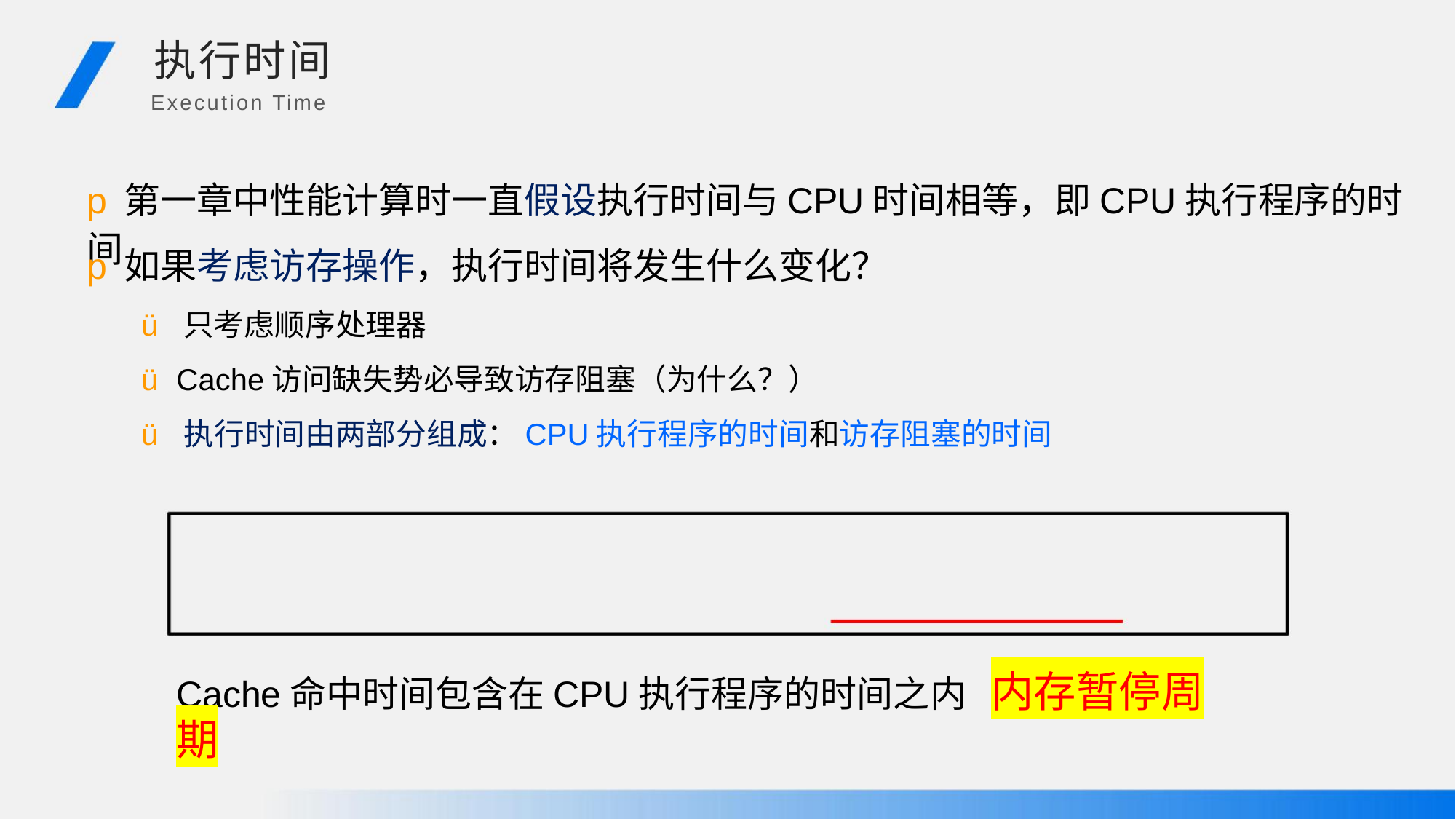

执行时间
Execution Time
p第一章中性能计算时一直假设执行时间与CPU时间相等，即CPU执行程序的时间
p如果考虑访存操作，执行时间将发生什么变化？
ü 只考虑顺序处理器
ü Cache访问缺失势必导致访存阻塞（为什么？）
ü 执行时间由两部分组成：CPU执行程序的时间和访存阻塞的时间
Cache命中时间包含在CPU执行程序的时间之内 内存暂停周期